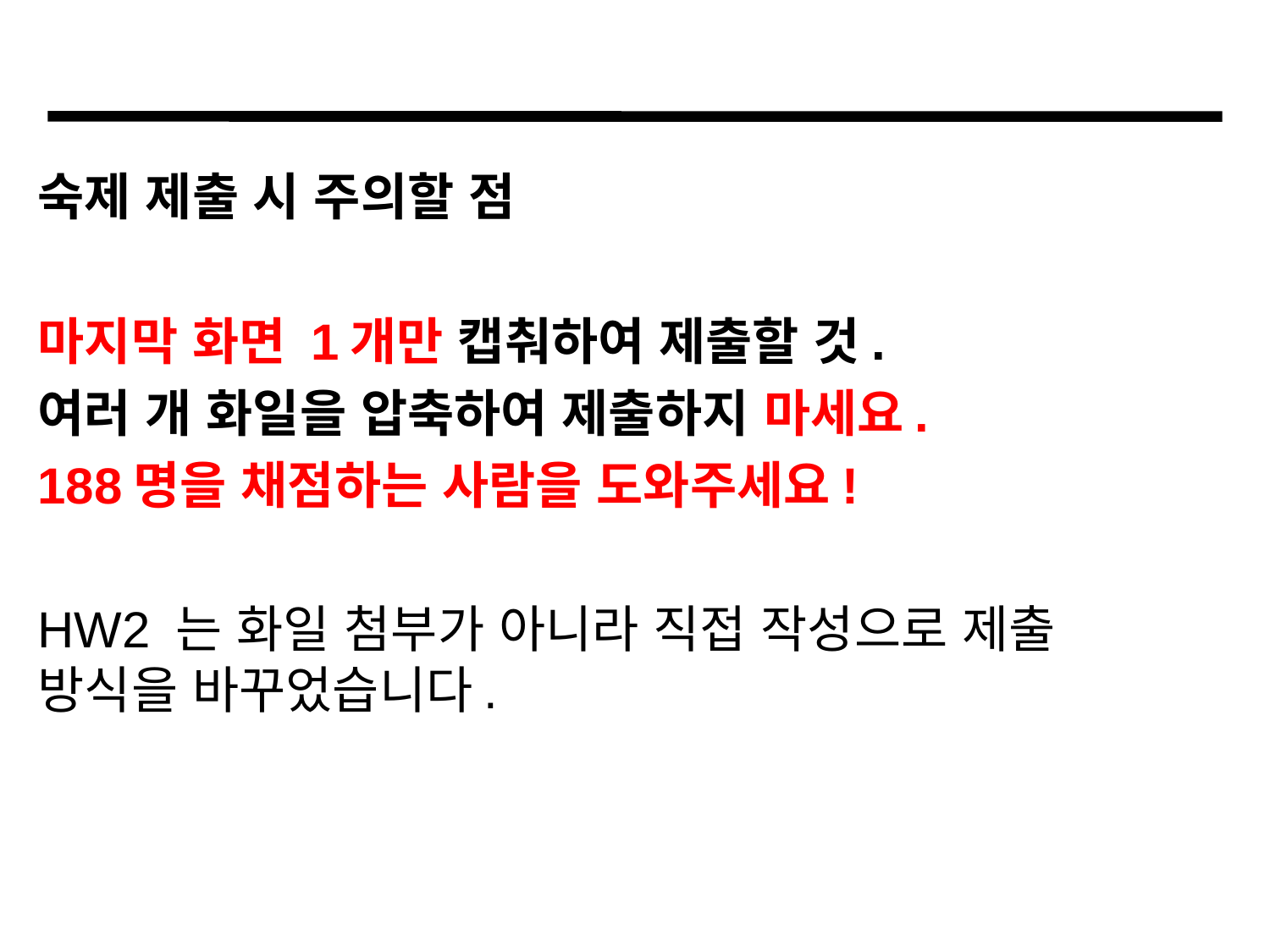

#
숙제 제출 시 주의할 점

마지막 화면 1개만 캡춰하여 제출할 것.
여러 개 화일을 압축하여 제출하지 마세요.
188명을 채점하는 사람을 도와주세요!

HW2 는 화일 첨부가 아니라 직접 작성으로 제출 방식을 바꾸었습니다.